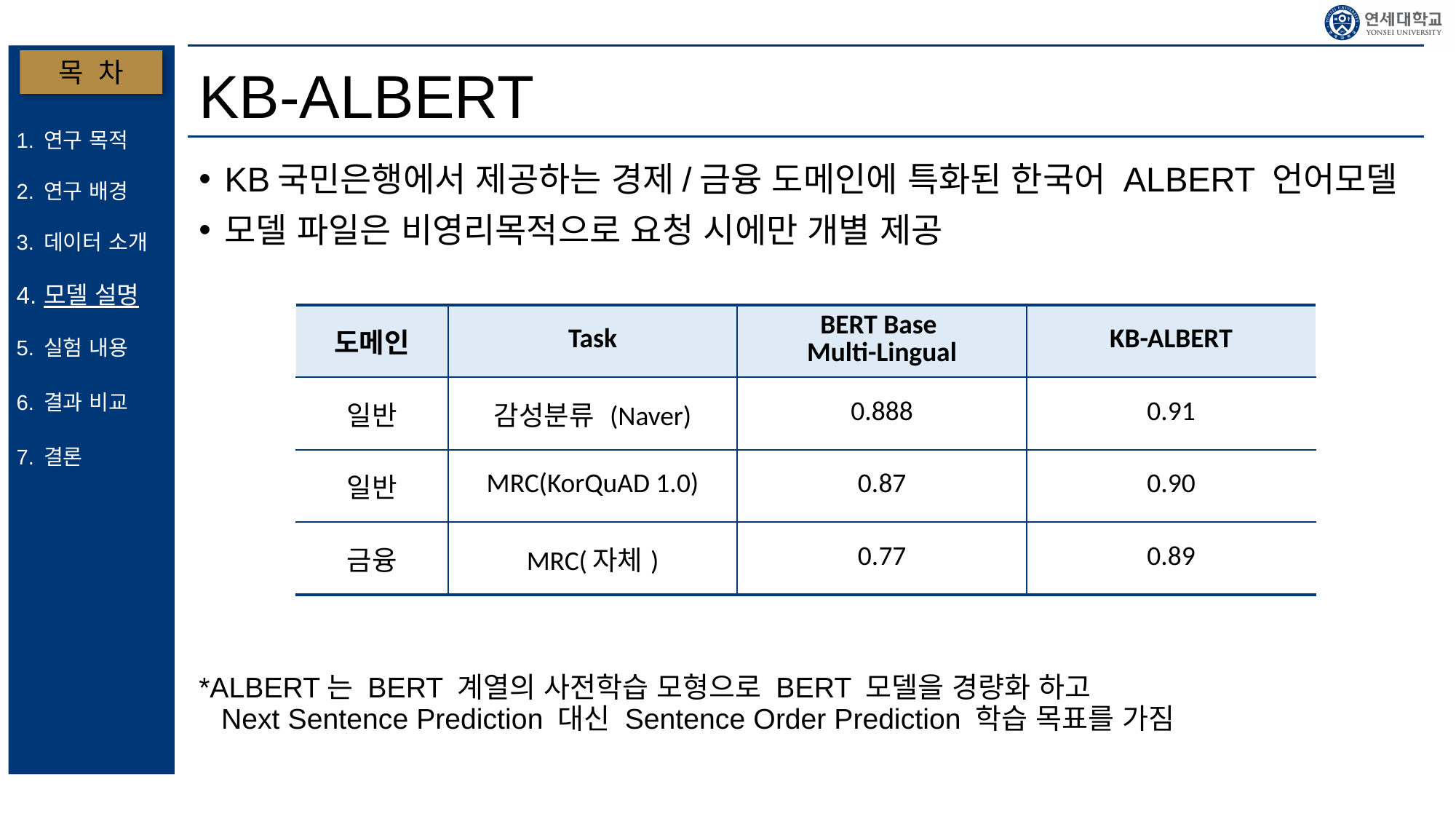

# KB-ALBERT
목  차
연구 목적

연구 배경

데이터 소개

모델 설명

실험 내용

결과 비교

결론
KB국민은행에서 제공하는 경제/금융 도메인에 특화된 한국어 ALBERT 언어모델
모델 파일은 비영리목적으로 요청 시에만 개별 제공

*ALBERT는 BERT 계열의 사전학습 모형으로 BERT 모델을 경량화 하고
  Next Sentence Prediction 대신 Sentence Order Prediction 학습 목표를 가짐

| 도메인 | Task | BERT Base Multi-Lingual | KB-ALBERT |
| --- | --- | --- | --- |
| 일반 | 감성분류 (Naver) | 0.888 | 0.91 |
| 일반 | MRC(KorQuAD 1.0) | 0.87 | 0.90 |
| 금융 | MRC(자체) | 0.77 | 0.89 |